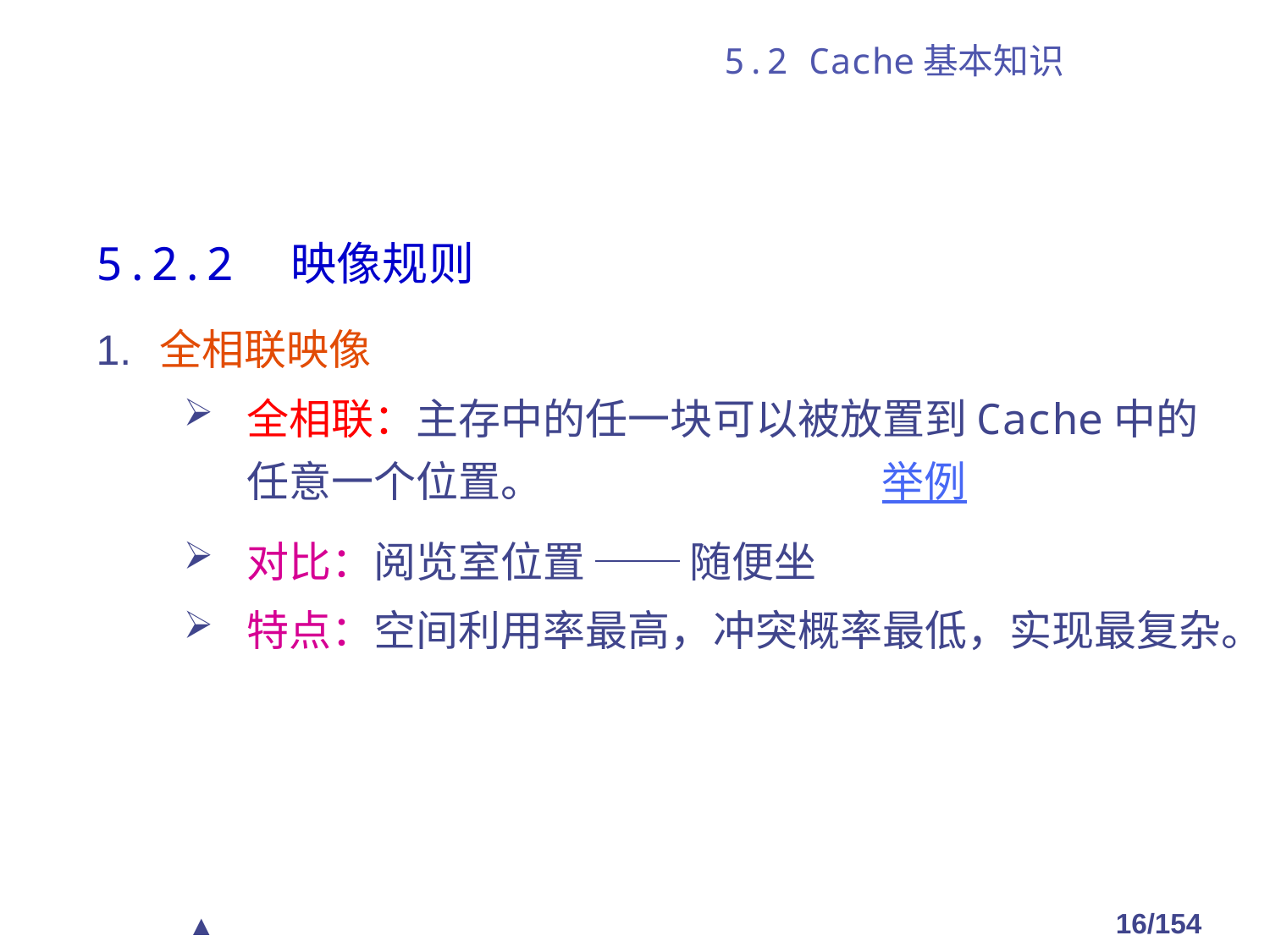

# 5.2 Cache基本知识
5.2.2　映像规则
全相联映像
全相联：主存中的任一块可以被放置到Cache中的任意一个位置。　　　　　　　　举例
对比：阅览室位置 ── 随便坐
特点：空间利用率最高，冲突概率最低，实现最复杂。